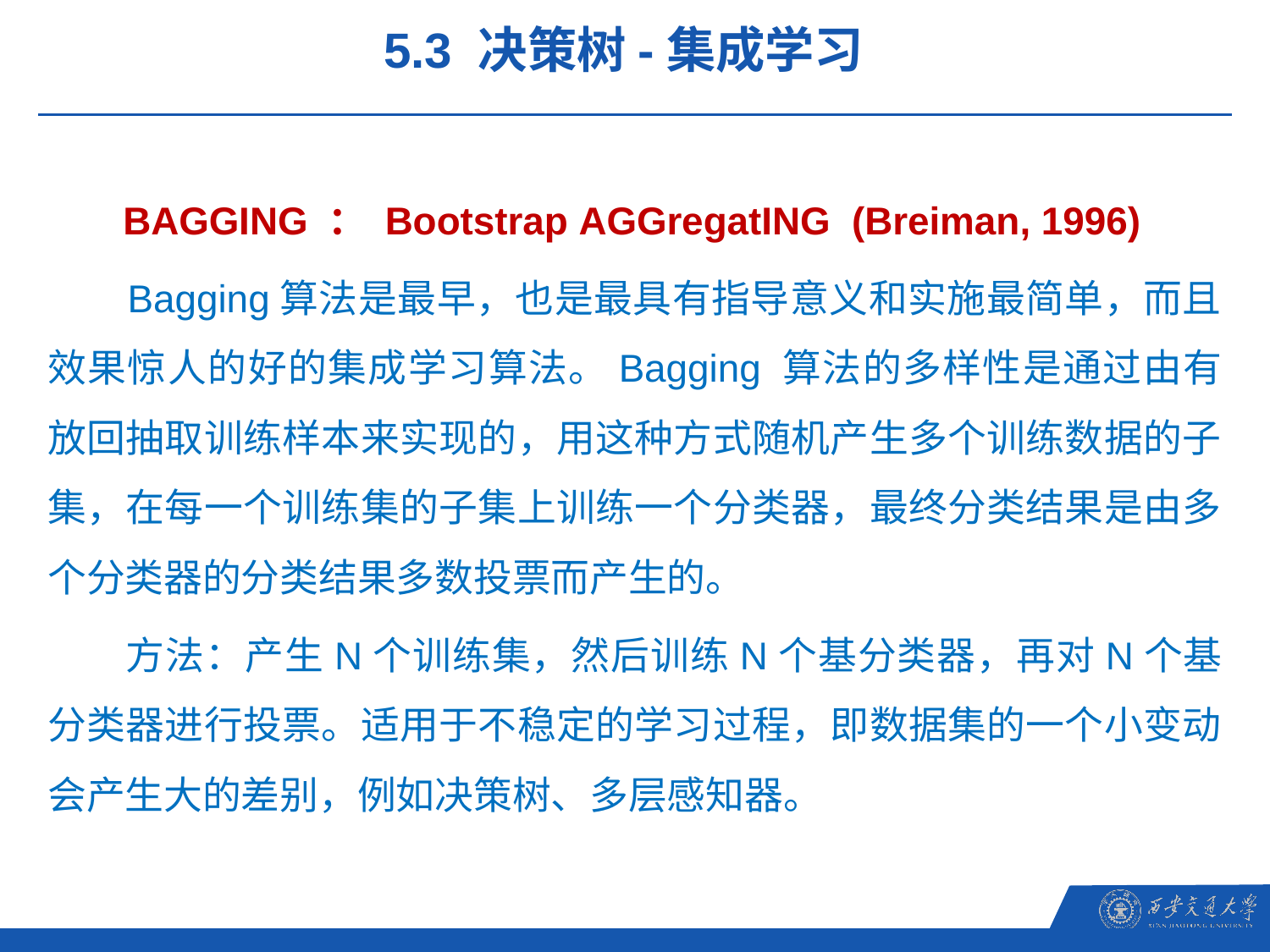

5.3 决策树-集成学习
       BAGGING ： Bootstrap AGGregatING  (Breiman, 1996)
       Bagging算法是最早，也是最具有指导意义和实施最简单，而且效果惊人的好的集成学习算法。Bagging 算法的多样性是通过由有放回抽取训练样本来实现的，用这种方式随机产生多个训练数据的子集，在每一个训练集的子集上训练一个分类器，最终分类结果是由多个分类器的分类结果多数投票而产生的。
       方法：产生N个训练集，然后训练N个基分类器，再对N个基分类器进行投票。适用于不稳定的学习过程，即数据集的一个小变动会产生大的差别，例如决策树、多层感知器。